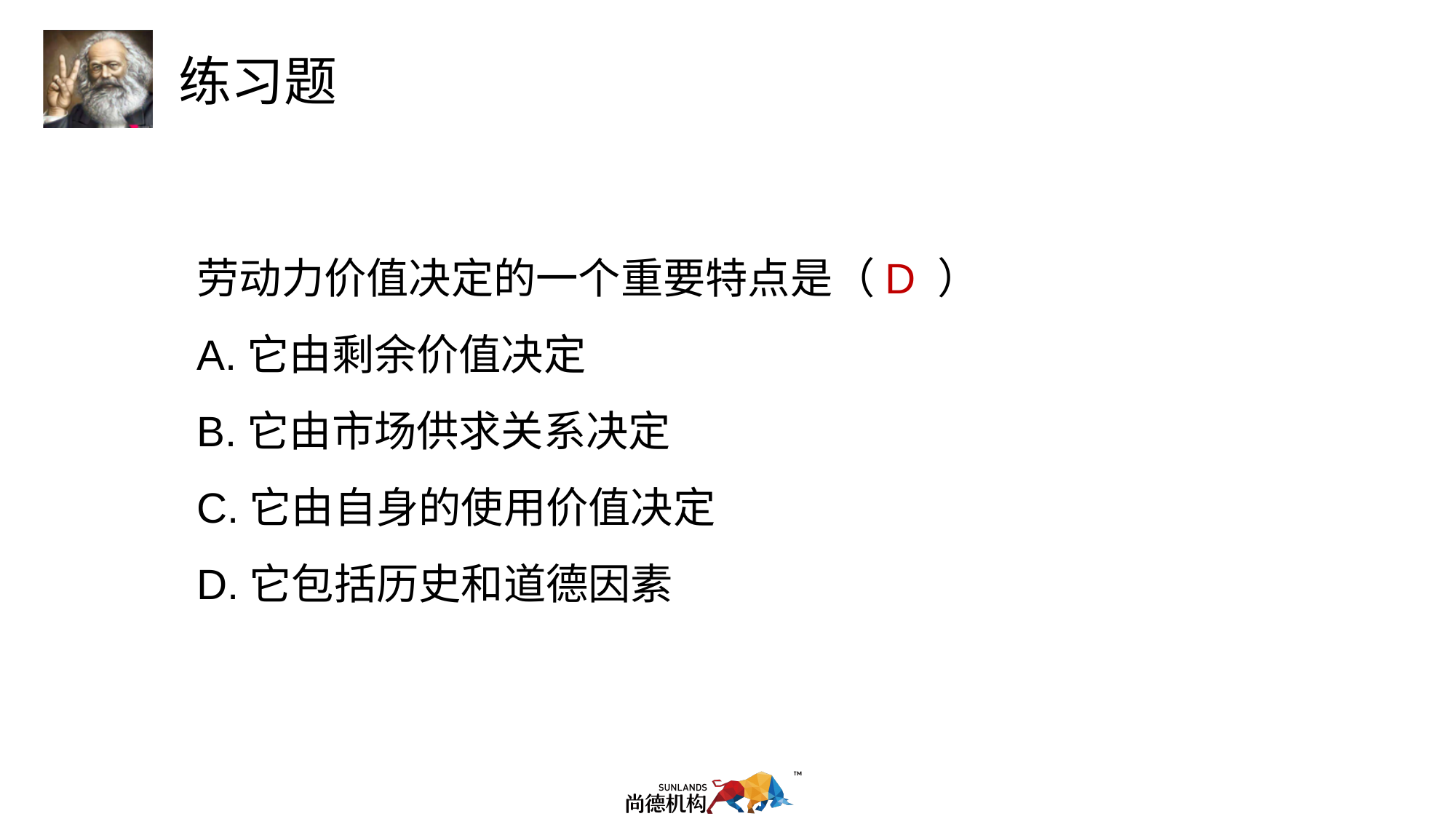

劳动力价值决定的一个重要特点是（D ）
A.它由剩余价值决定
B.它由市场供求关系决定
C.它由自身的使用价值决定
D.它包括历史和道德因素